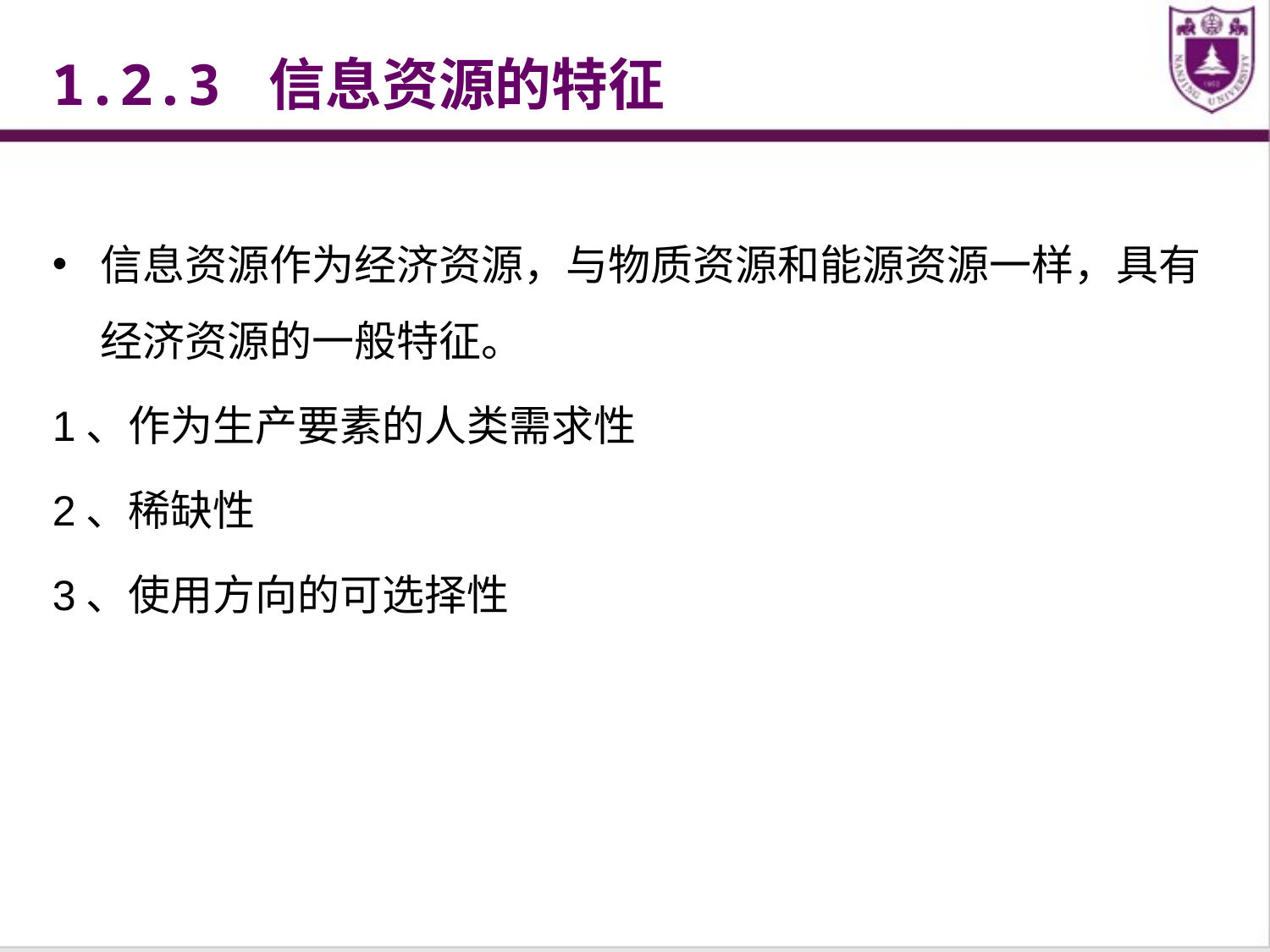

1.2.3 信息资源的特征
信息资源作为经济资源，与物质资源和能源资源一样，具有经济资源的一般特征。
1、作为生产要素的人类需求性
2、稀缺性
3、使用方向的可选择性